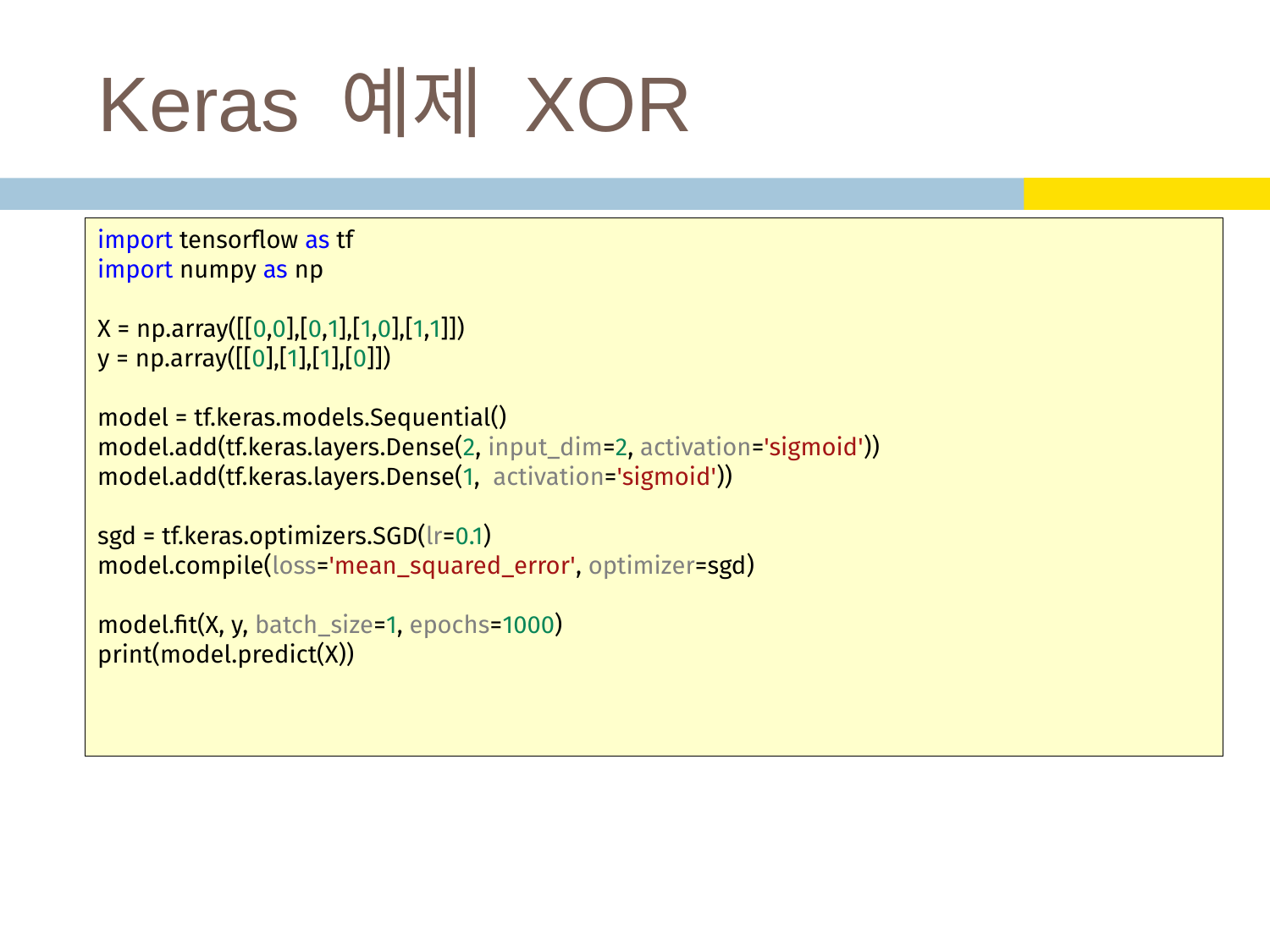

# Keras 예제 XOR
import tensorflow as tf
import numpy as np
X = np.array([[0,0],[0,1],[1,0],[1,1]])
y = np.array([[0],[1],[1],[0]])

model = tf.keras.models.Sequential()
model.add(tf.keras.layers.Dense(2, input_dim=2, activation='sigmoid'))
model.add(tf.keras.layers.Dense(1,  activation='sigmoid'))

sgd = tf.keras.optimizers.SGD(lr=0.1)
model.compile(loss='mean_squared_error', optimizer=sgd)

model.fit(X, y, batch_size=1, epochs=1000)
print(model.predict(X))